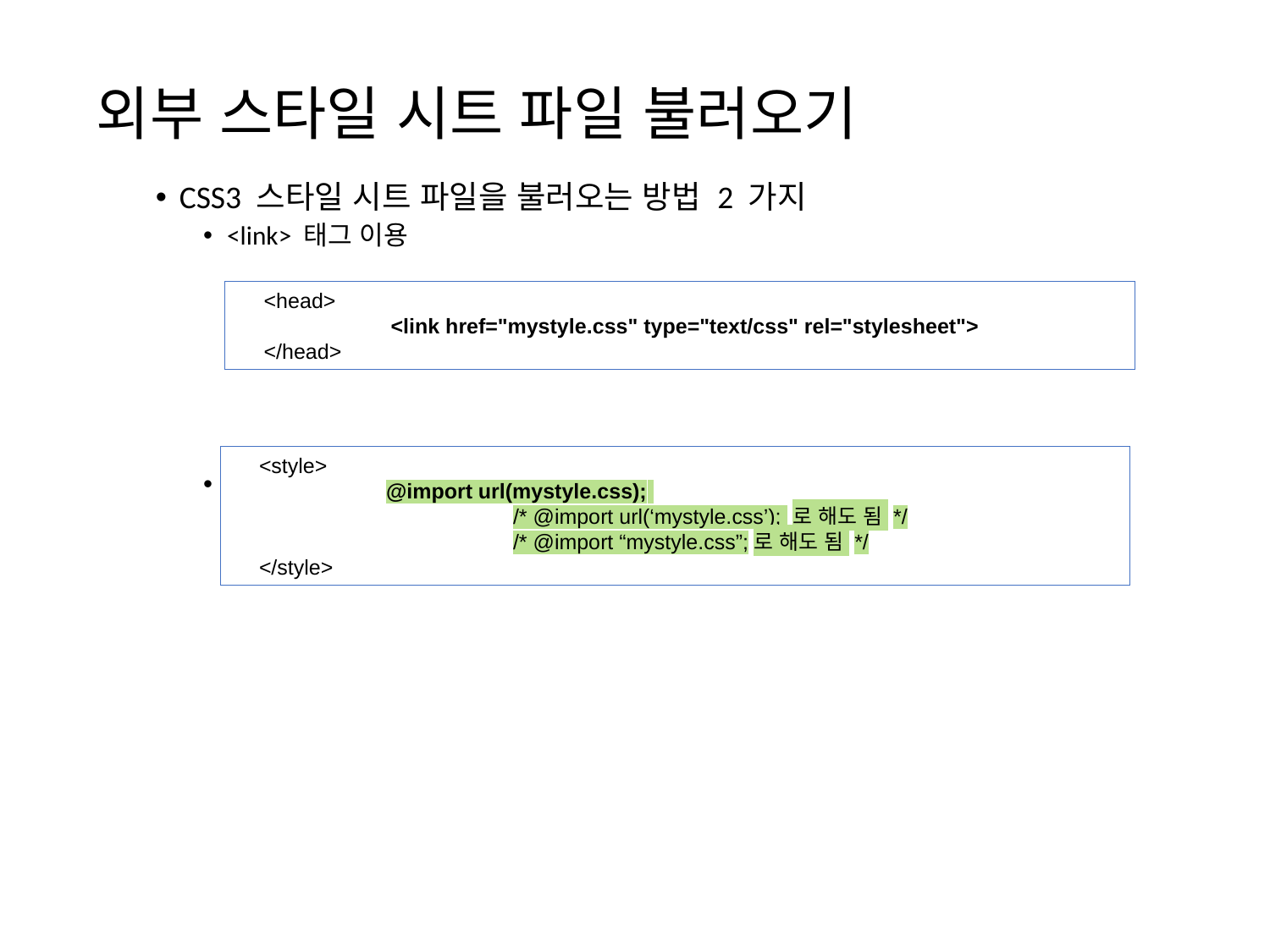

# 외부 스타일 시트 파일 불러오기
CSS3 스타일 시트 파일을 불러오는 방법 2 가지
<link> 태그 이용

@import 이용

<head>
	<link href="mystyle.css" type="text/css" rel="stylesheet">
</head>
<style>
	@import url(mystyle.css);
	/* @import url(‘mystyle.css’); 로 해도 됨 */
	/* @import “mystyle.css”;로 해도 됨 */
</style>